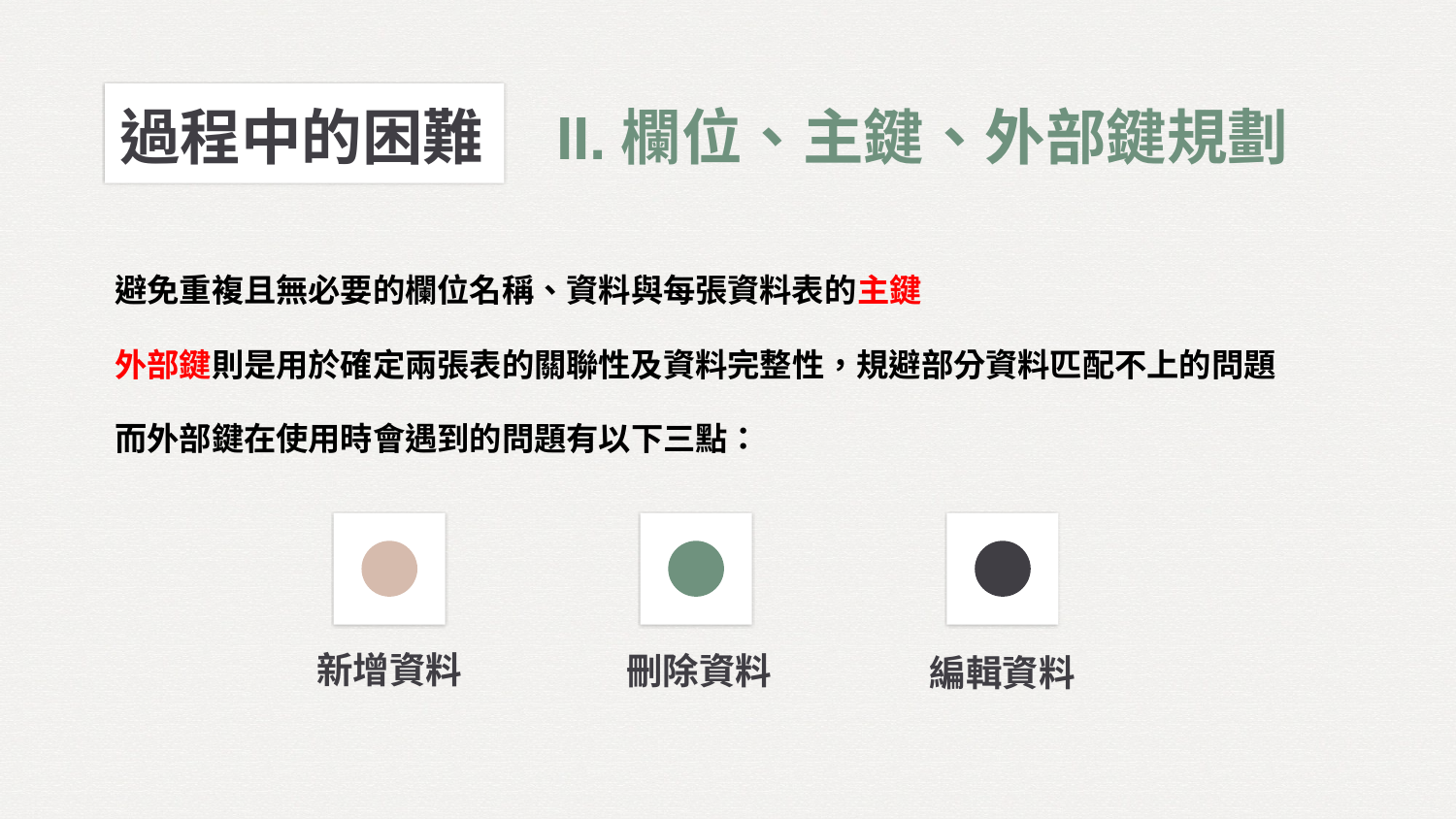

過程中的困難	II.欄位、主鍵、外部鍵規劃
避免重複且無必要的欄位名稱、資料與每張資料表的主鍵
外部鍵則是用於確定兩張表的關聯性及資料完整性，規避部分資料匹配不上的問題
而外部鍵在使用時會遇到的問題有以下三點：

新增資料
刪除資料
編輯資料